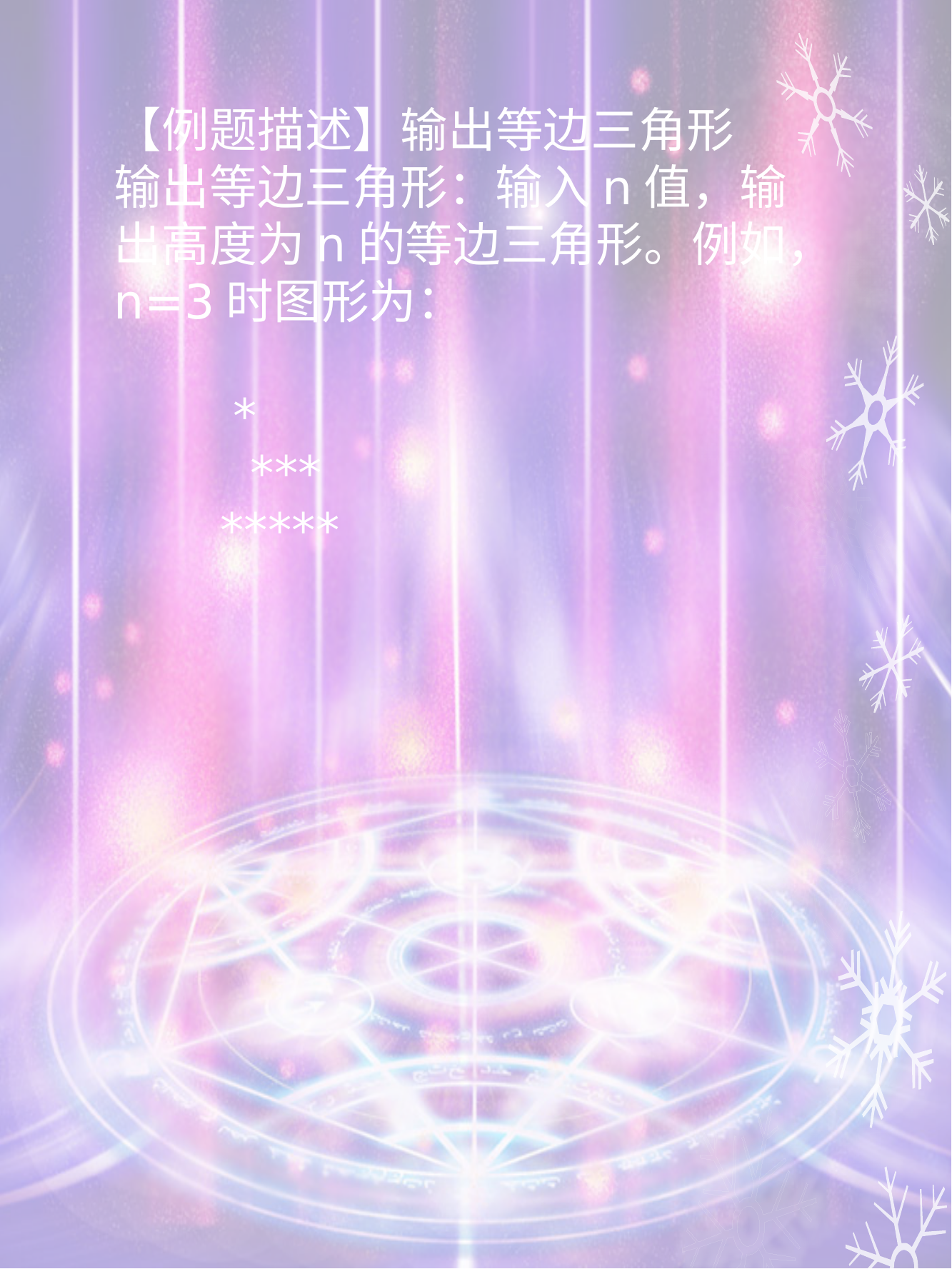

# 【例题描述】输出等边三角形 输出等边三角形：输入n值，输出高度为n的等边三角形。例如，n=3时图形为： * *** *****